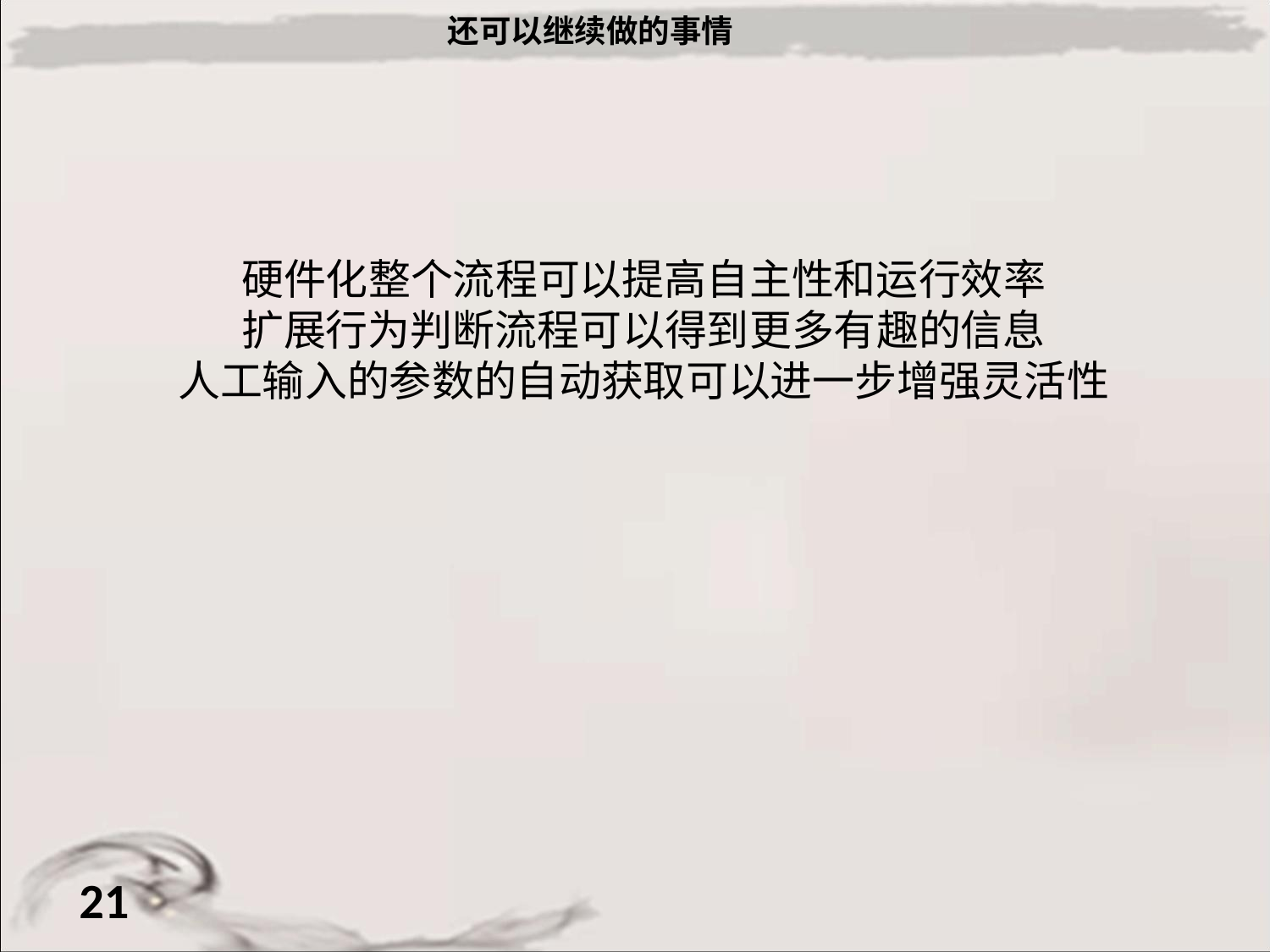

还可以继续做的事情
硬件化整个流程可以提高自主性和运行效率
扩展行为判断流程可以得到更多有趣的信息
人工输入的参数的自动获取可以进一步增强灵活性
21